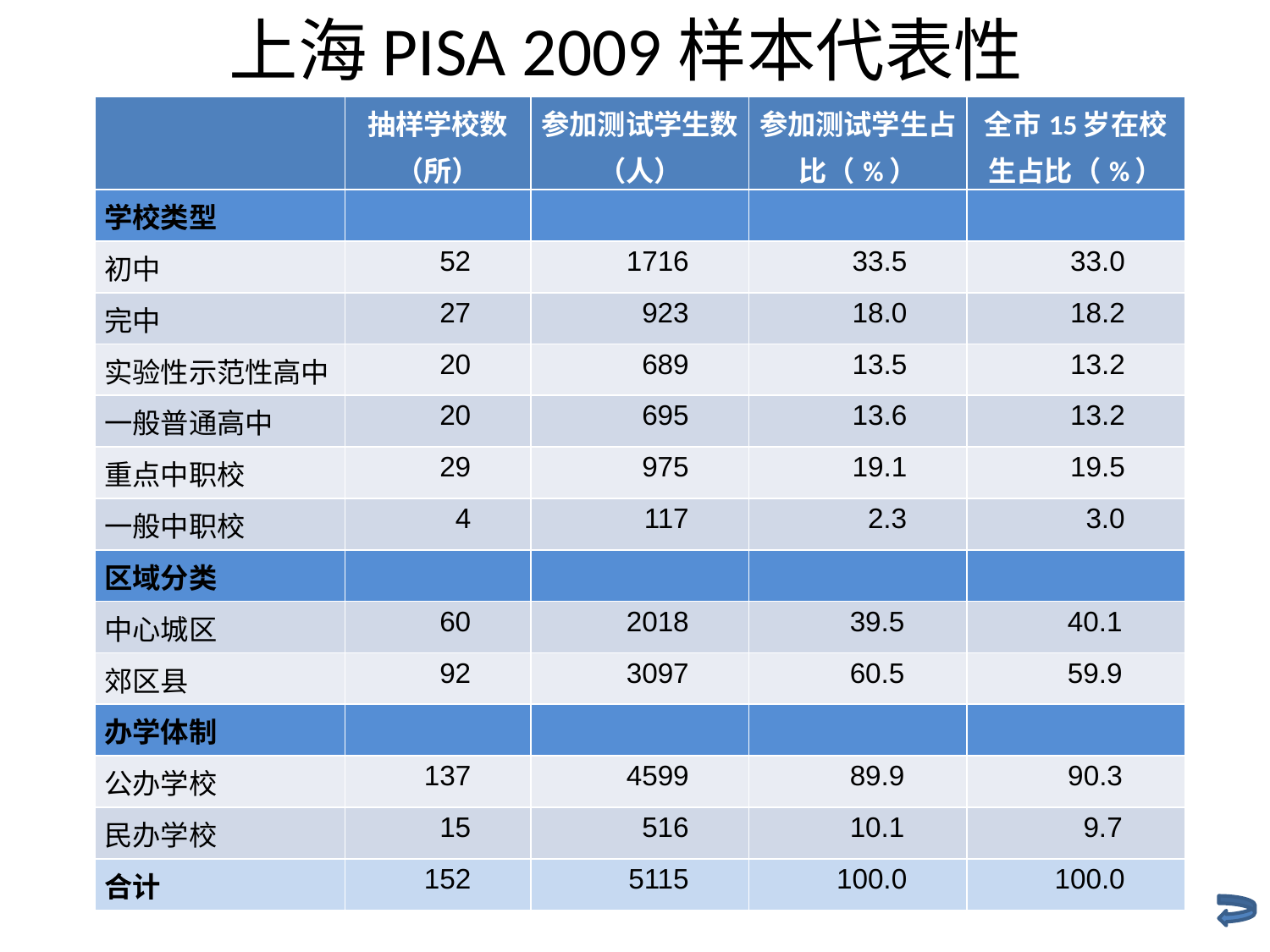

# 上海PISA 2009样本代表性
|  | 抽样学校数（所） | 参加测试学生数（人） | 参加测试学生占比（%） | 全市15岁在校生占比（%） |
| --- | --- | --- | --- | --- |
| 学校类型 |  |  |  |  |
| 初中 | 52 | 1716 | 33.5 | 33.0 |
| 完中 | 27 | 923 | 18.0 | 18.2 |
| 实验性示范性高中 | 20 | 689 | 13.5 | 13.2 |
| 一般普通高中 | 20 | 695 | 13.6 | 13.2 |
| 重点中职校 | 29 | 975 | 19.1 | 19.5 |
| 一般中职校 | 4 | 117 | 2.3 | 3.0 |
| 区域分类 |  |  |  |  |
| 中心城区 | 60 | 2018 | 39.5 | 40.1 |
| 郊区县 | 92 | 3097 | 60.5 | 59.9 |
| 办学体制 |  |  |  |  |
| 公办学校 | 137 | 4599 | 89.9 | 90.3 |
| 民办学校 | 15 | 516 | 10.1 | 9.7 |
| 合计 | 152 | 5115 | 100.0 | 100.0 |